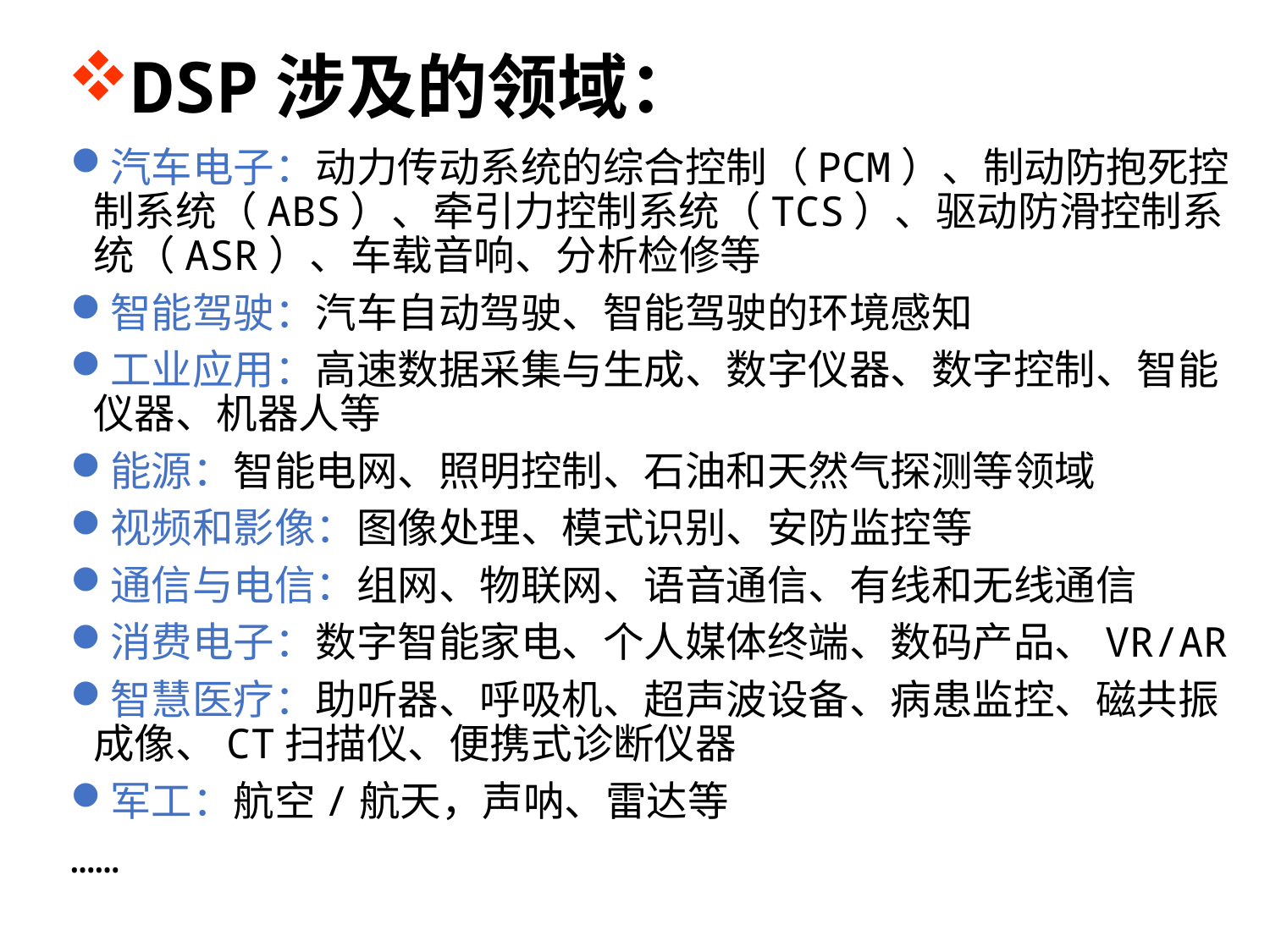

DSP涉及的领域：
汽车电子：动力传动系统的综合控制（PCM）、制动防抱死控制系统（ABS）、牵引力控制系统（TCS）、驱动防滑控制系统（ASR）、车载音响、分析检修等
智能驾驶：汽车自动驾驶、智能驾驶的环境感知
工业应用：高速数据采集与生成、数字仪器、数字控制、智能仪器、机器人等
能源：智能电网、照明控制、石油和天然气探测等领域
视频和影像：图像处理、模式识别、安防监控等
通信与电信：组网、物联网、语音通信、有线和无线通信
消费电子：数字智能家电、个人媒体终端、数码产品、VR/AR
智慧医疗：助听器、呼吸机、超声波设备、病患监控、磁共振成像、CT扫描仪、便携式诊断仪器
军工：航空/航天，声呐、雷达等
……